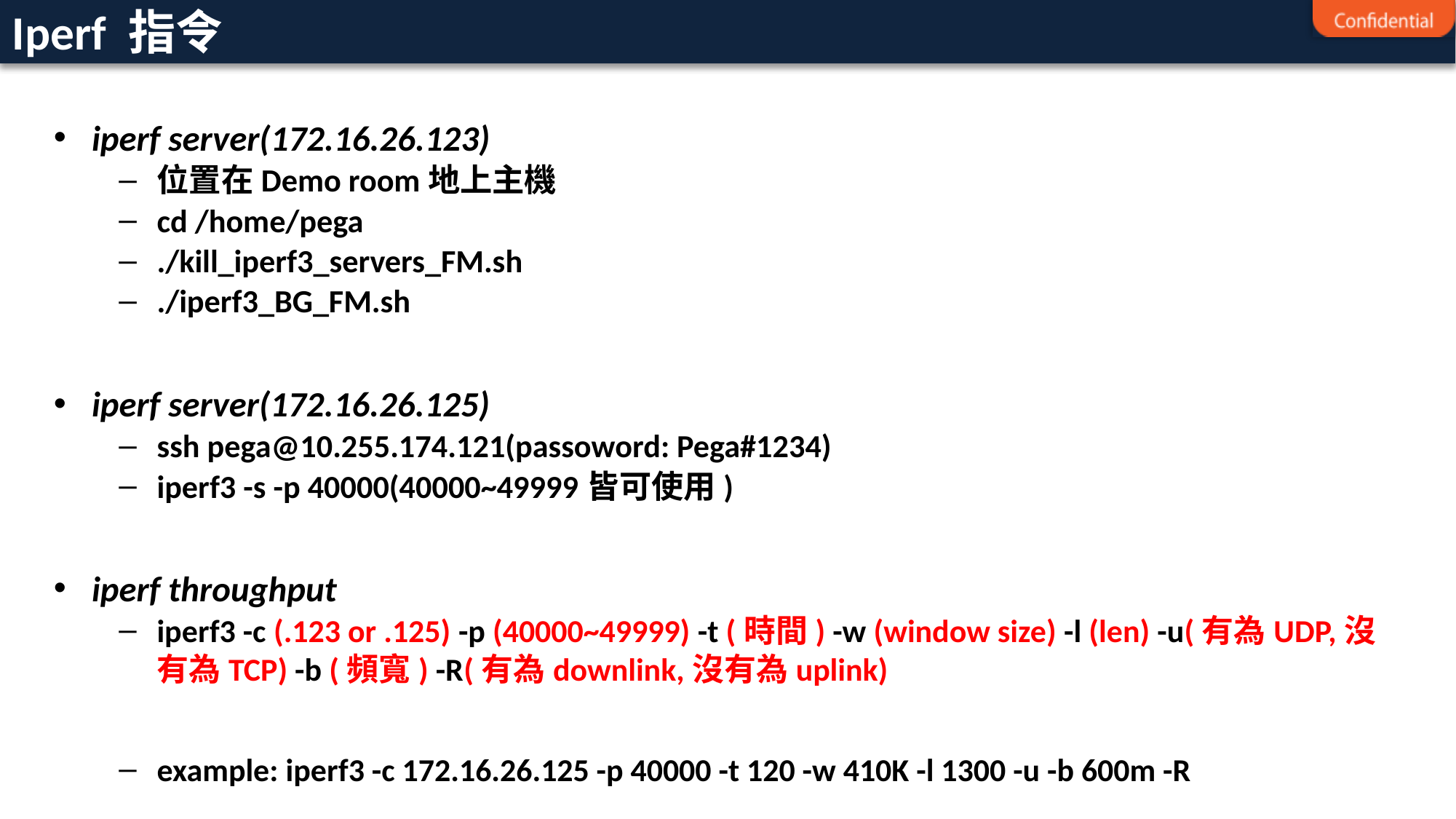

# Iperf 指令
iperf server(172.16.26.123)
位置在Demo room地上主機
cd /home/pega
./kill_iperf3_servers_FM.sh
./iperf3_BG_FM.sh

iperf server(172.16.26.125)
ssh pega@10.255.174.121(passoword: Pega#1234)
iperf3 -s -p 40000(40000~49999皆可使用)

iperf throughput
iperf3 -c (.123 or .125) -p (40000~49999) -t (時間) -w (window size) -l (len) -u(有為UDP,沒有為TCP) -b (頻寬) -R(有為downlink,沒有為uplink)

example: iperf3 -c 172.16.26.125 -p 40000 -t 120 -w 410K -l 1300 -u -b 600m -R